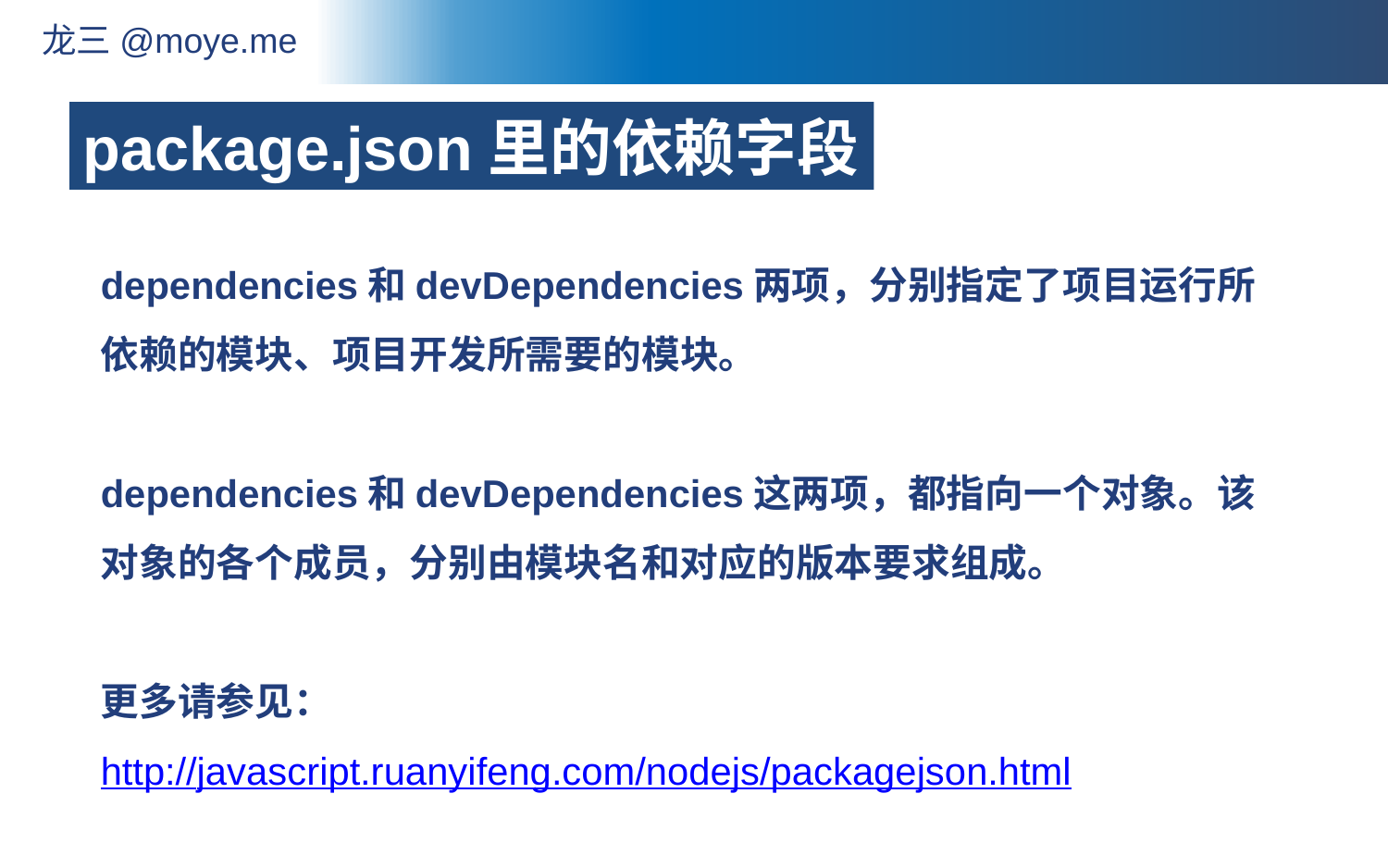

package.json里的依赖字段
dependencies和devDependencies两项，分别指定了项目运行所依赖的模块、项目开发所需要的模块。

dependencies和devDependencies这两项，都指向一个对象。该对象的各个成员，分别由模块名和对应的版本要求组成。

更多请参见：
http://javascript.ruanyifeng.com/nodejs/packagejson.html